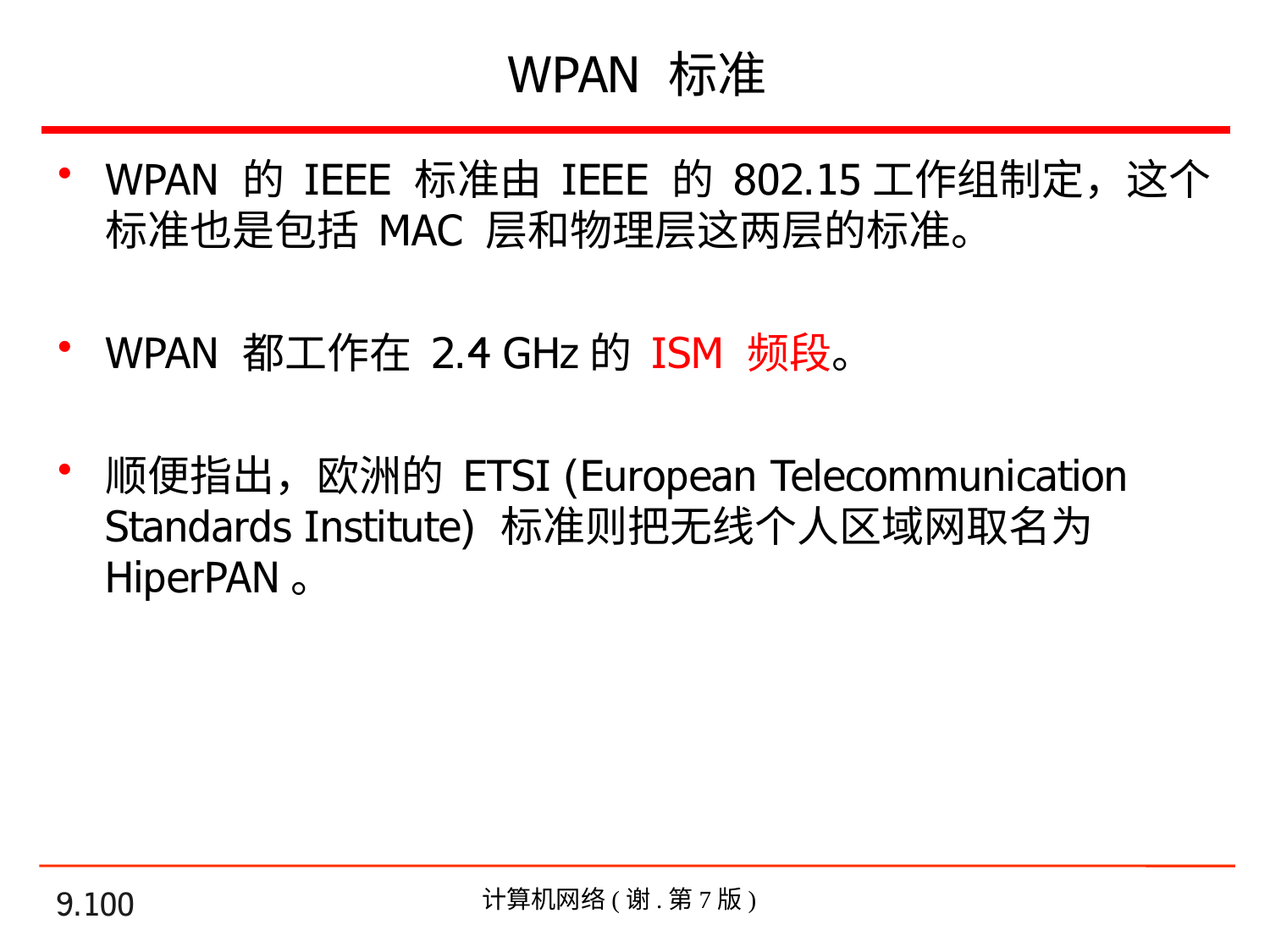

# WPAN 标准
WPAN 的 IEEE 标准由 IEEE 的 802.15工作组制定，这个标准也是包括 MAC 层和物理层这两层的标准。

WPAN 都工作在 2.4 GHz的 ISM 频段。

顺便指出，欧洲的 ETSI (European Telecommunication Standards Institute) 标准则把无线个人区域网取名为 HiperPAN。